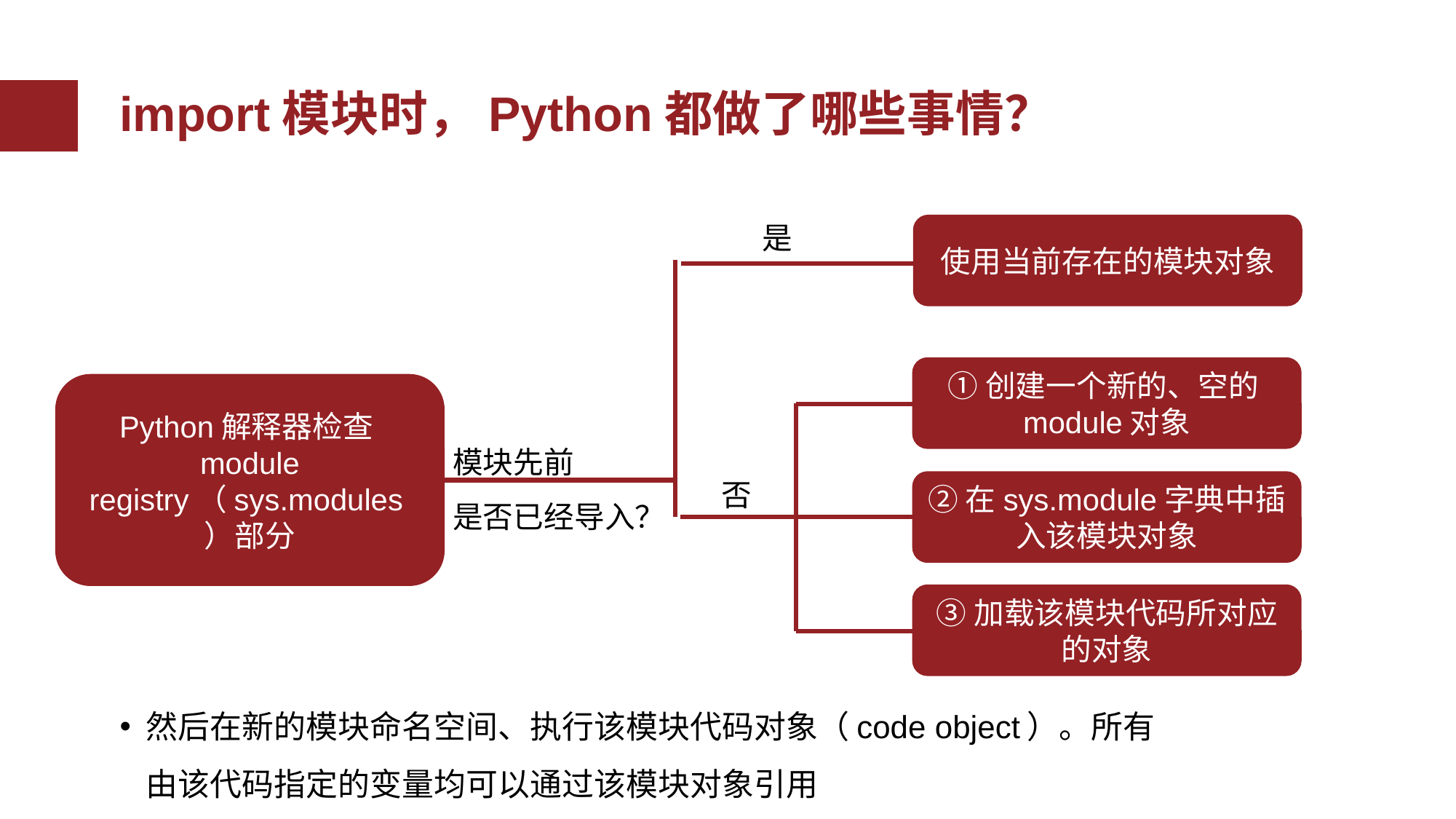

import模块时，Python都做了哪些事情？

是
使用当前存在的模块对象
①创建一个新的、空的module对象
Python解释器检查module registry（sys.modules）部分
模块先前
是否已经导入？
否
②在sys.module字典中插入该模块对象
③加载该模块代码所对应的对象
然后在新的模块命名空间、执行该模块代码对象（code object）。所有由该代码指定的变量均可以通过该模块对象引用